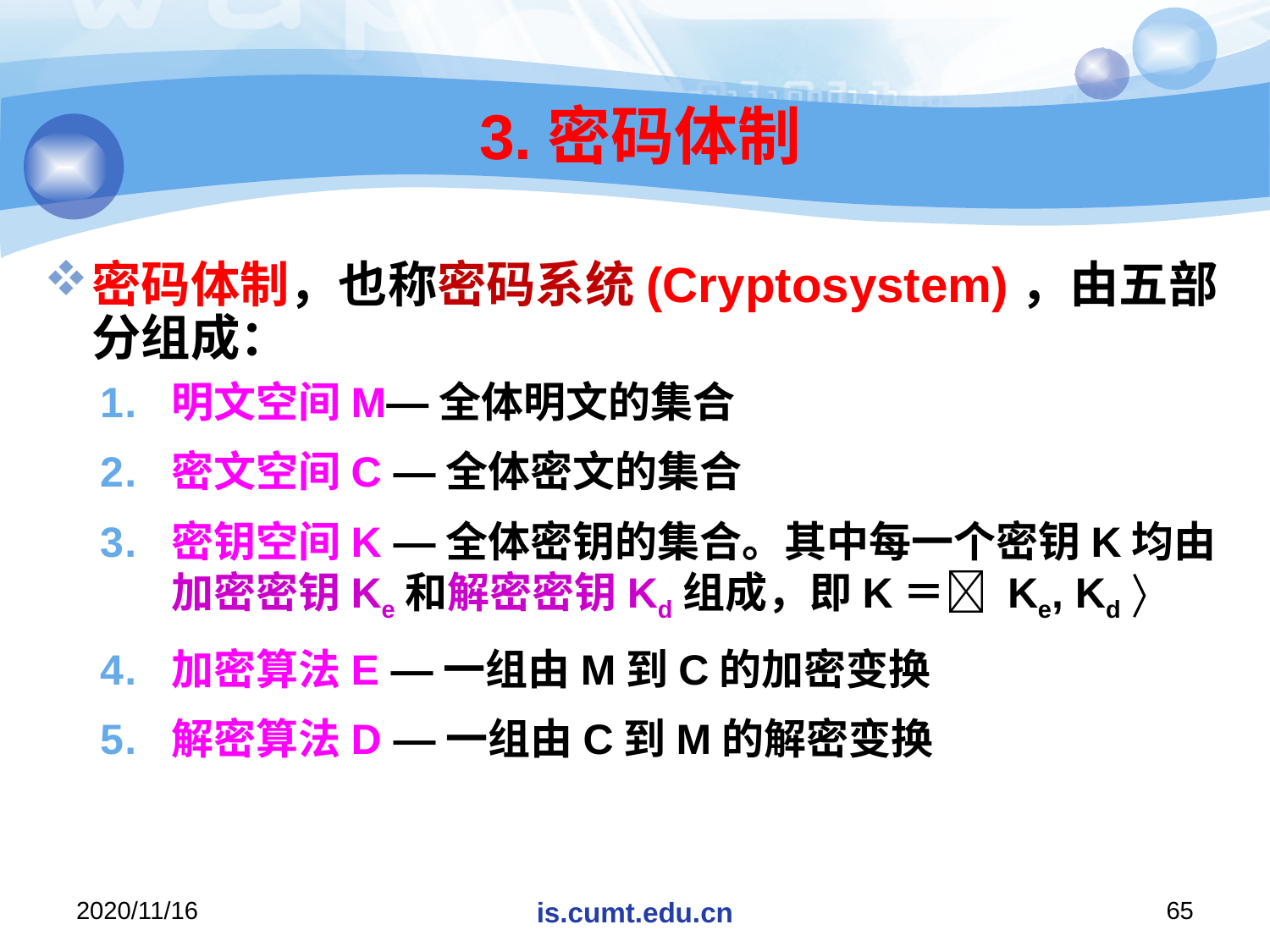

# 3.密码体制
密码体制，也称密码系统(Cryptosystem)，由五部分组成：
明文空间M—全体明文的集合
密文空间C —全体密文的集合
密钥空间K —全体密钥的集合。其中每一个密钥K均由加密密钥Ke和解密密钥Kd组成，即K＝〈 Ke, Kd 〉
加密算法E —一组由M到C的加密变换
解密算法D —一组由C到M的解密变换
2020/11/16
is.cumt.edu.cn
65